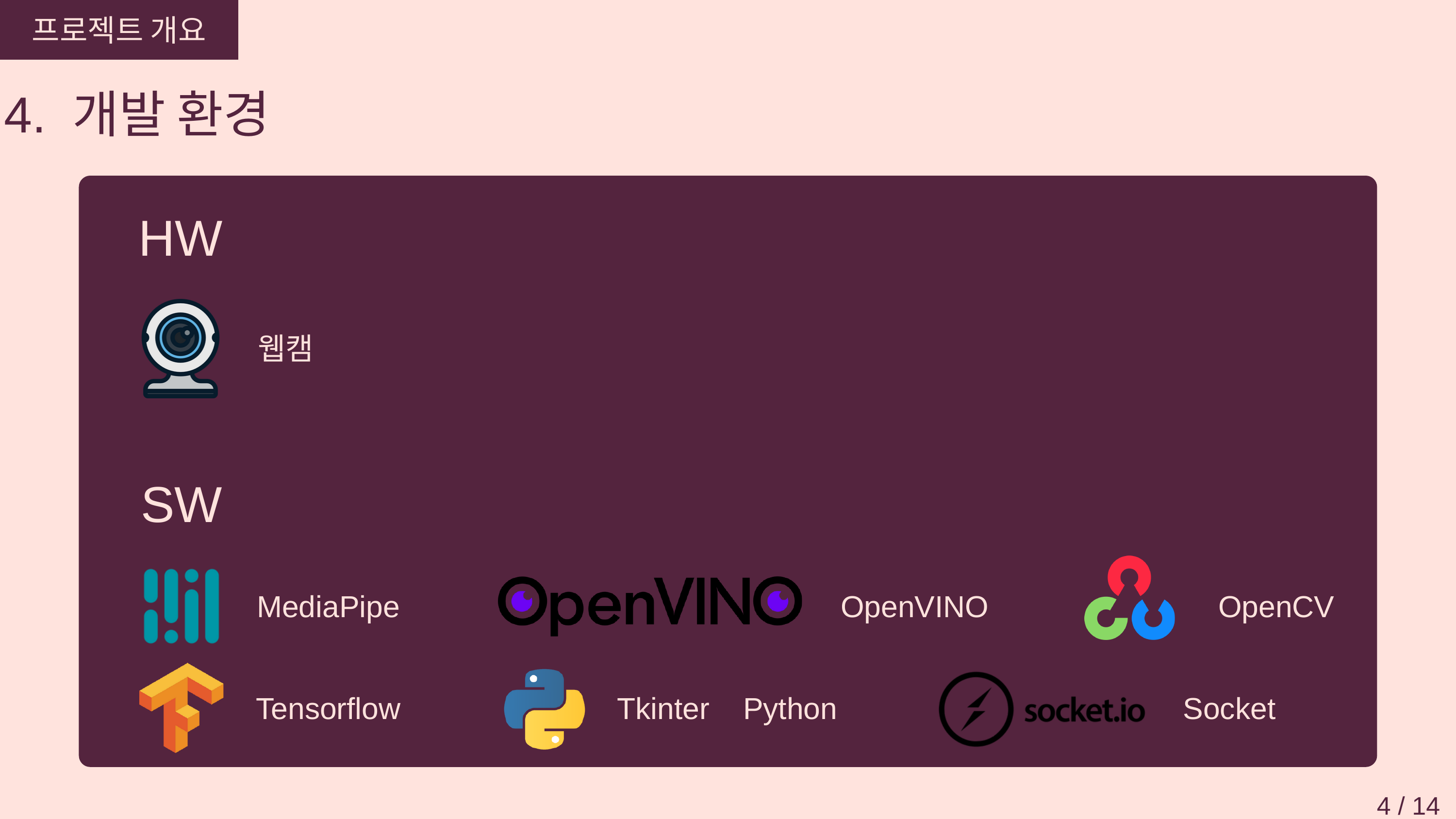

프로젝트 개요
4. 개발 환경

HW

웹캠
SW
김지훈

MediaPipe
OpenVINO
OpenCV

Tensorflow
Tkinter
Python
Socket
4 / 14